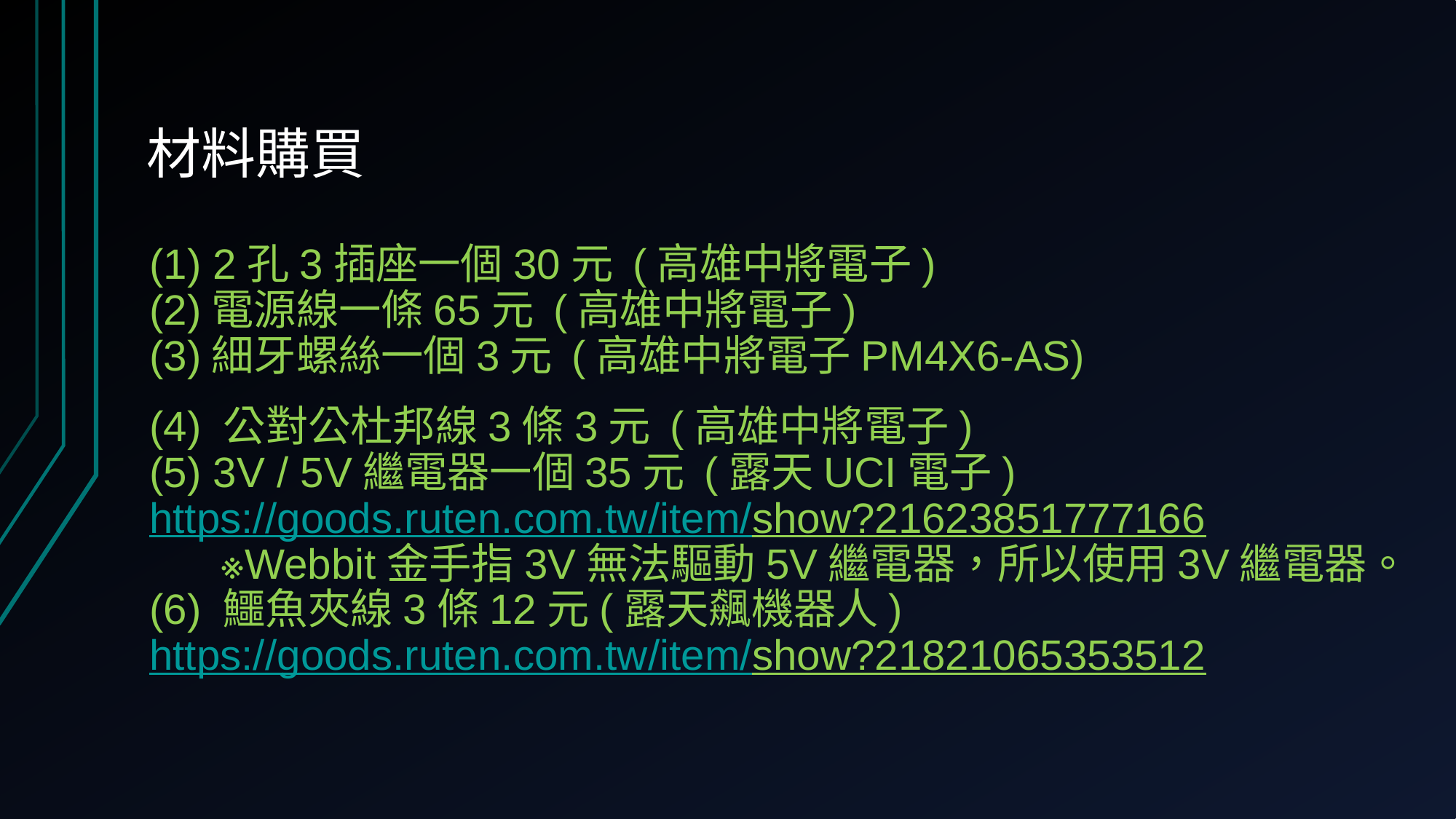

# 材料購買
(1) 2孔3插座一個30元 (高雄中將電子)
(2)電源線一條65元 (高雄中將電子)
(3)細牙螺絲一個3元 (高雄中將電子PM4X6-AS)
(4) 公對公杜邦線3條3元 (高雄中將電子)
(5) 3V / 5V繼電器一個35元 (露天UCI電子)
https://goods.ruten.com.tw/item/show?21623851777166
      ※Webbit金手指3V無法驅動5V繼電器，所以使用3V繼電器。
(6) 鱷魚夾線3條12元(露天飆機器人)
https://goods.ruten.com.tw/item/show?21821065353512